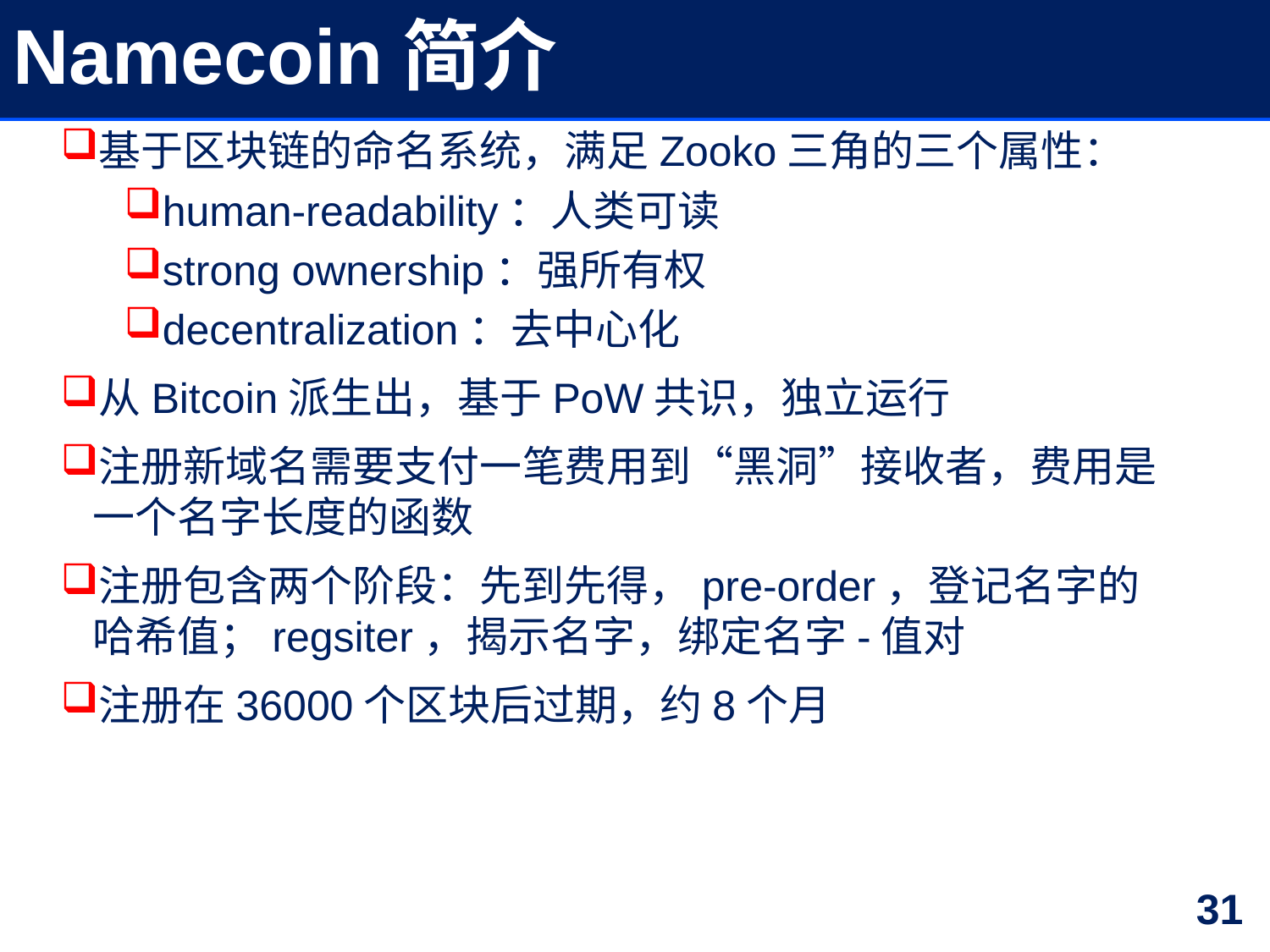

# Namecoin简介
基于区块链的命名系统，满足Zooko三角的三个属性：
human-readability：人类可读
strong ownership：强所有权
decentralization：去中心化
从Bitcoin派生出，基于PoW共识，独立运行
注册新域名需要支付一笔费用到“黑洞”接收者，费用是一个名字长度的函数
注册包含两个阶段：先到先得，pre-order，登记名字的哈希值；regsiter，揭示名字，绑定名字-值对
注册在36000个区块后过期，约8个月

31